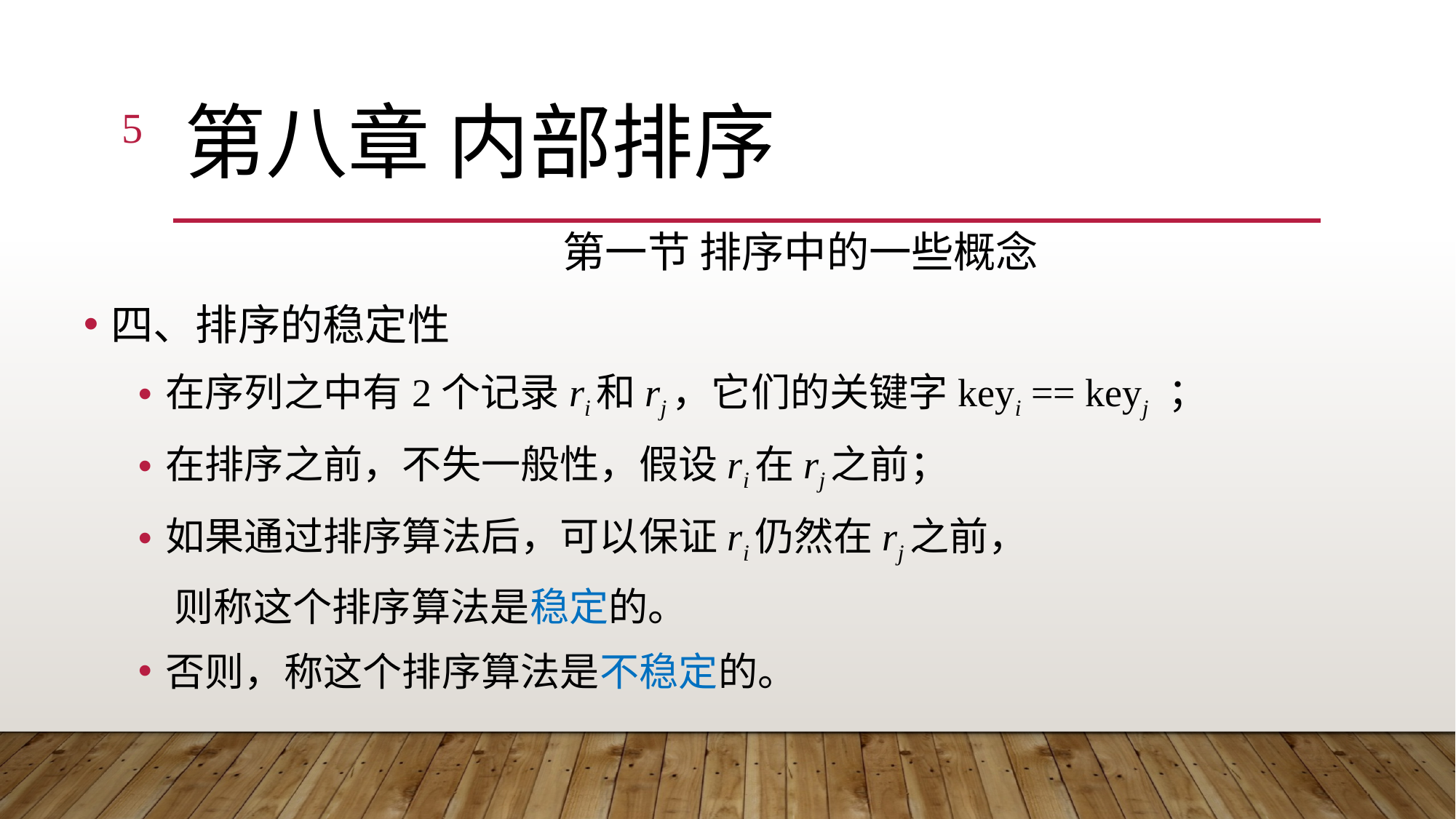

5
# 第八章 内部排序
第一节 排序中的一些概念
四、排序的稳定性
在序列之中有2个记录ri和rj，它们的关键字keyi == keyj ；
在排序之前，不失一般性，假设ri在rj之前；
如果通过排序算法后，可以保证ri仍然在rj之前，
   则称这个排序算法是稳定的。
否则，称这个排序算法是不稳定的。